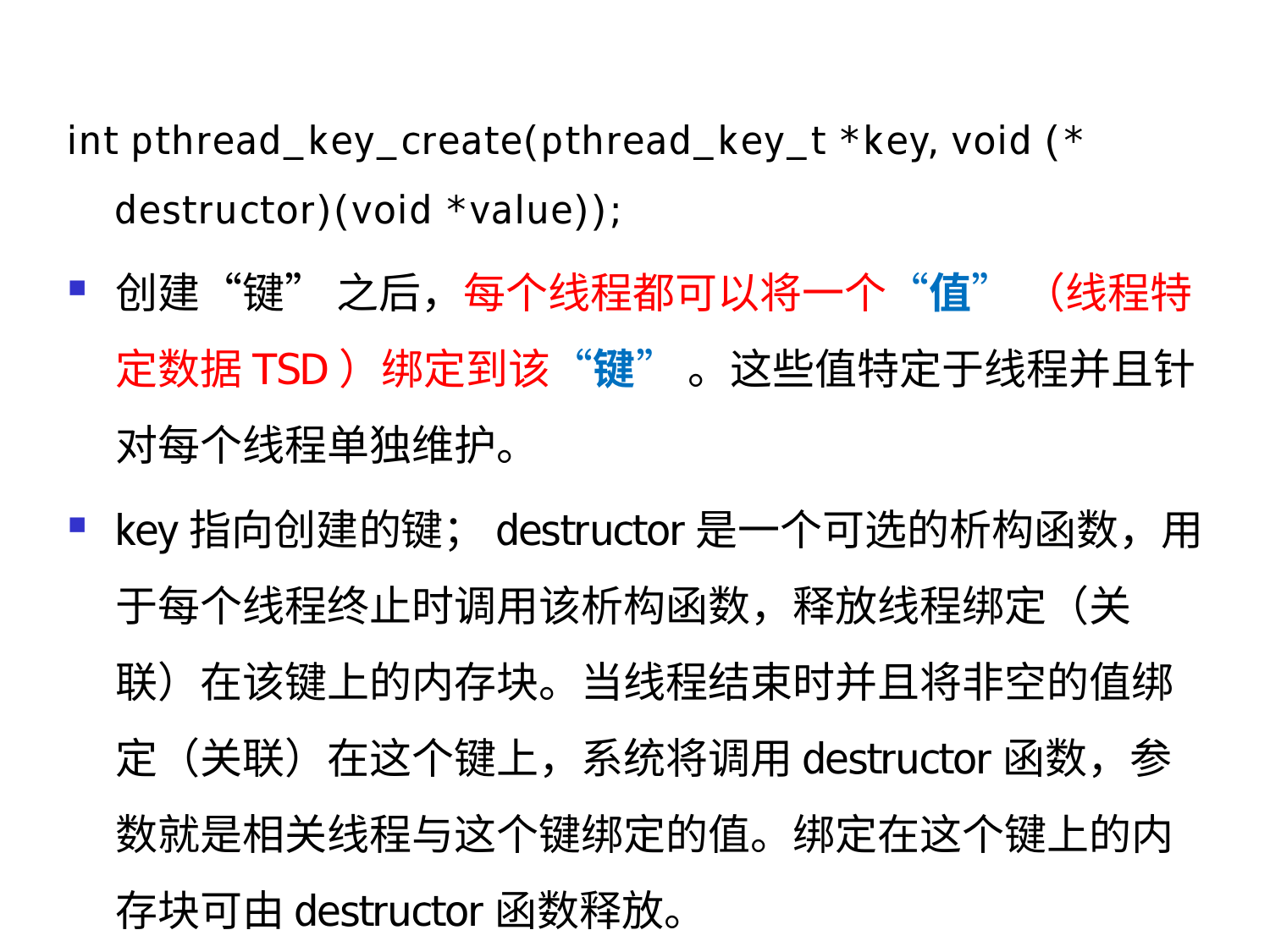

int pthread_key_create(pthread_key_t *key, void (* destructor)(void *value));
创建“键” 之后，每个线程都可以将一个“值” （线程特定数据TSD）绑定到该“键” 。这些值特定于线程并且针对每个线程单独维护。
key指向创建的键；destructor是一个可选的析构函数，用于每个线程终止时调用该析构函数，释放线程绑定（关联）在该键上的内存块。当线程结束时并且将非空的值绑定（关联）在这个键上，系统将调用destructor函数，参数就是相关线程与这个键绑定的值。绑定在这个键上的内存块可由destructor函数释放。